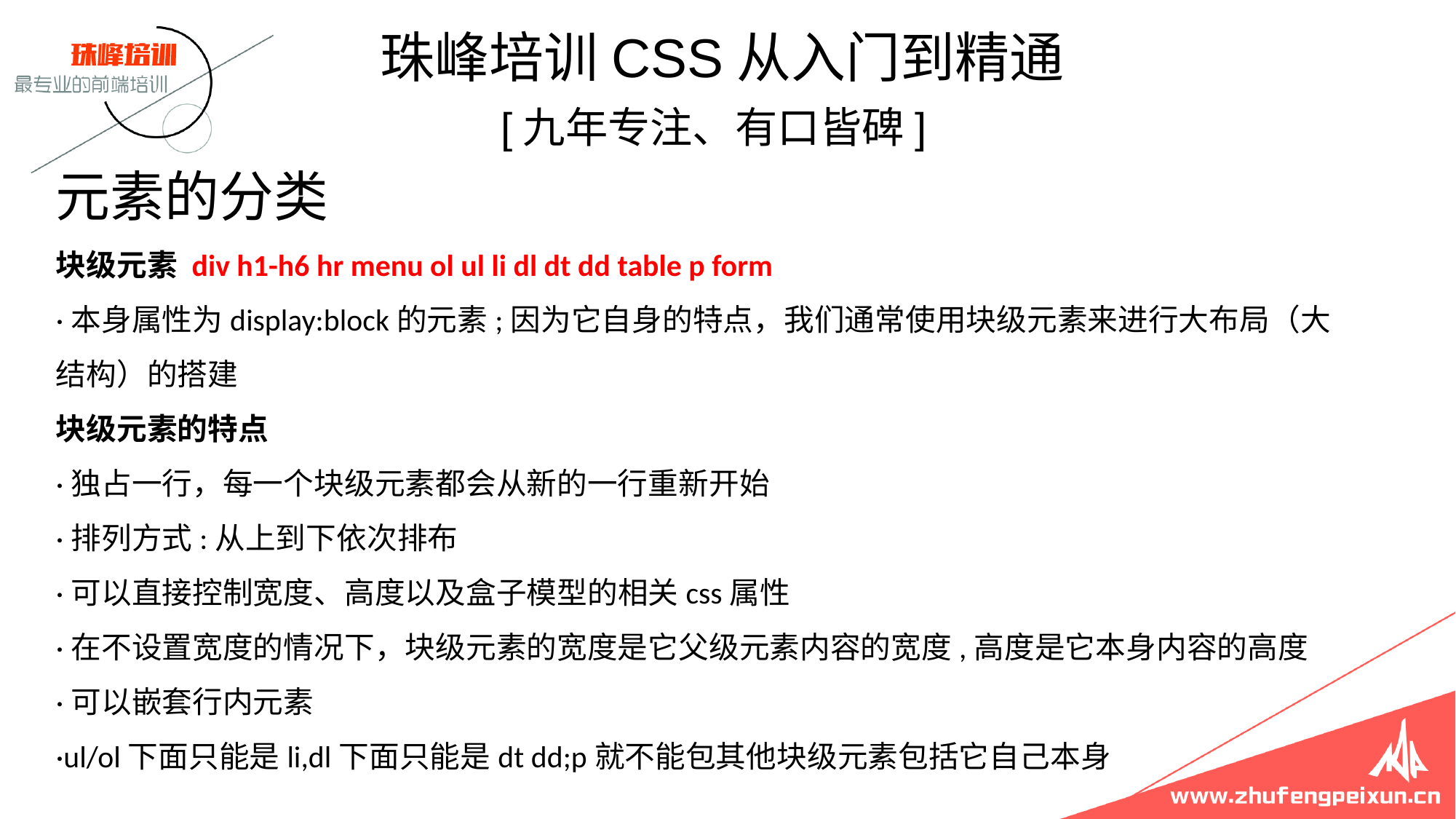

珠峰培训CSS从入门到精通
        [九年专注、有口皆碑]
# 元素的分类 块级元素 div h1-h6 hr menu ol ul li dl dt dd table p form ·本身属性为display:block的元素;因为它自身的特点，我们通常使用块级元素来进行大布局（大结构）的搭建 块级元素的特点 ·独占一行，每一个块级元素都会从新的一行重新开始 ·排列方式:从上到下依次排布 ·可以直接控制宽度、高度以及盒子模型的相关css属性 ·在不设置宽度的情况下，块级元素的宽度是它父级元素内容的宽度,高度是它本身内容的高度 ·可以嵌套行内元素 ·ul/ol下面只能是li,dl下面只能是dt dd;p就不能包其他块级元素包括它自己本身